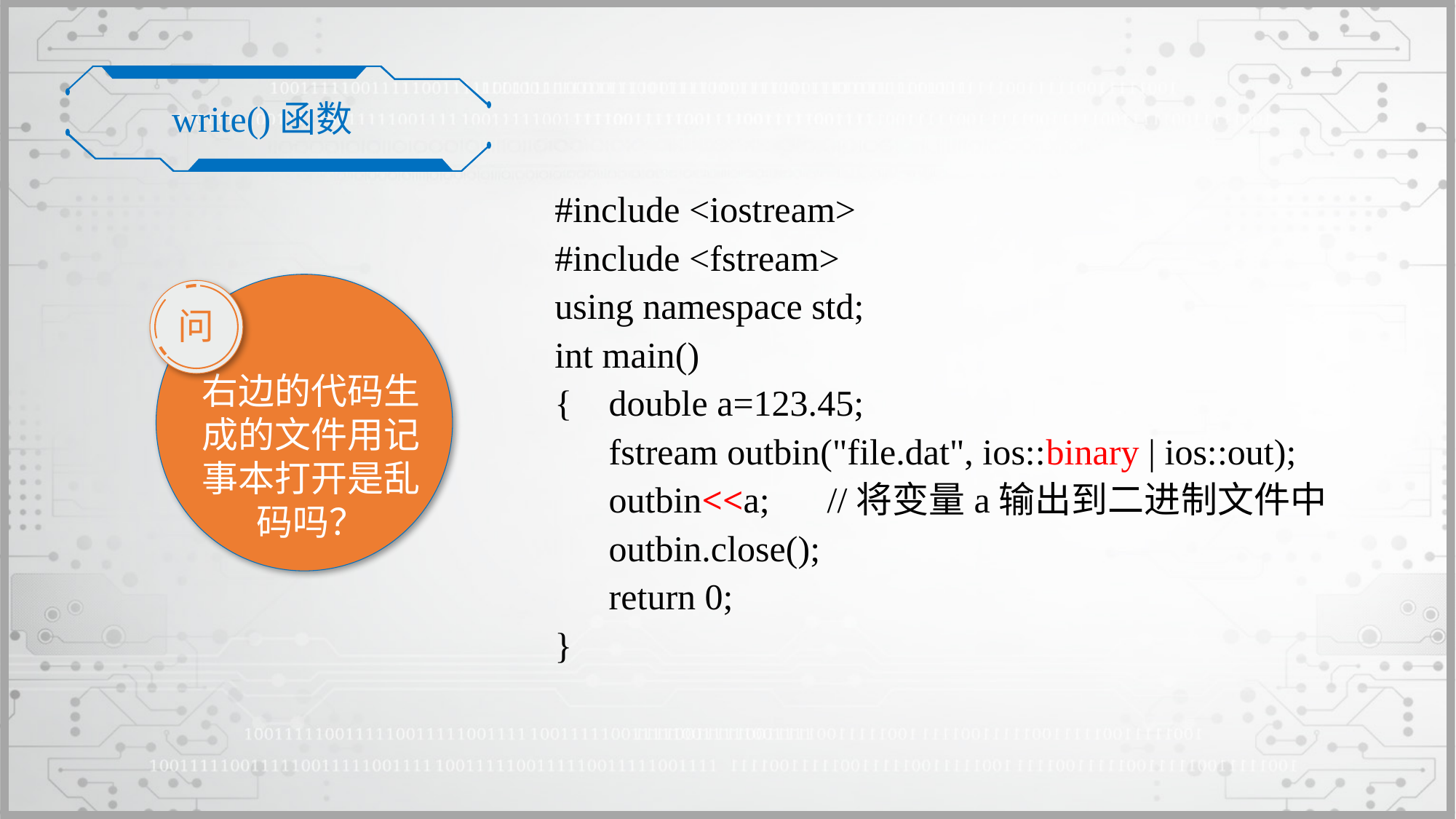

write()函数
#include <iostream>
#include <fstream>
using namespace std;
int main()
{	double a=123.45;
	fstream outbin("file.dat", ios::binary | ios::out);
	outbin<<a; 	//将变量a输出到二进制文件中
	outbin.close();
	return 0;
}

右边的代码生成的文件用记事本打开是乱码吗？

问